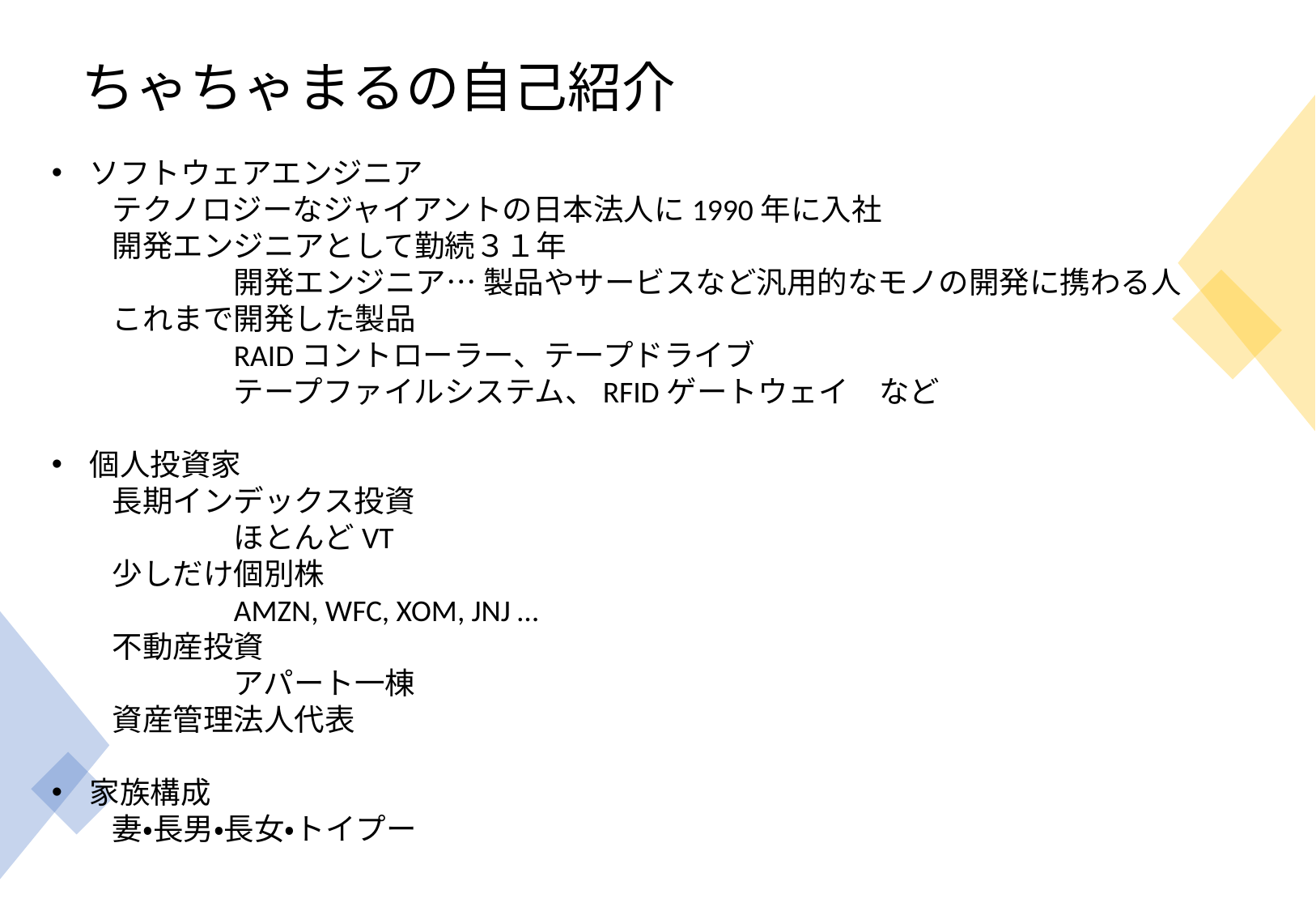

# ちゃちゃまるの自己紹介
ソフトウェアエンジニア
テクノロジーなジャイアントの日本法人に1990年に入社
開発エンジニアとして勤続３１年
	開発エンジニア… 製品やサービスなど汎用的なモノの開発に携わる人
これまで開発した製品
	RAIDコントローラー、テープドライブ
	テープファイルシステム、RFIDゲートウェイ　など

個人投資家
長期インデックス投資
	ほとんどVT
少しだけ個別株
	AMZN, WFC, XOM, JNJ …
不動産投資
	アパート一棟
資産管理法人代表

家族構成
妻・長男・長女・トイプー